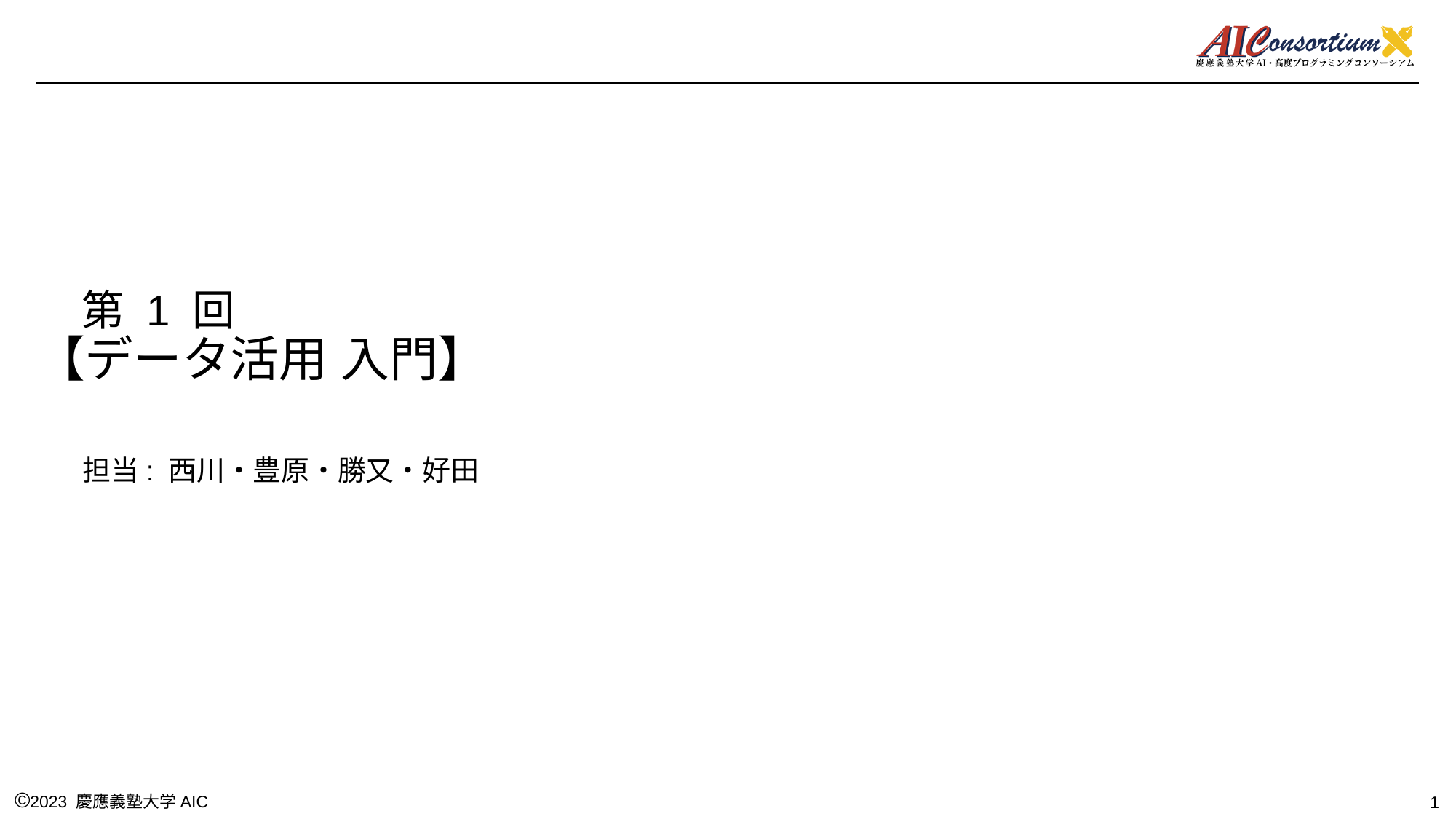

# 第 1 回 【データ活用 入門】
担当: 西川・豊原・勝又・好田
1